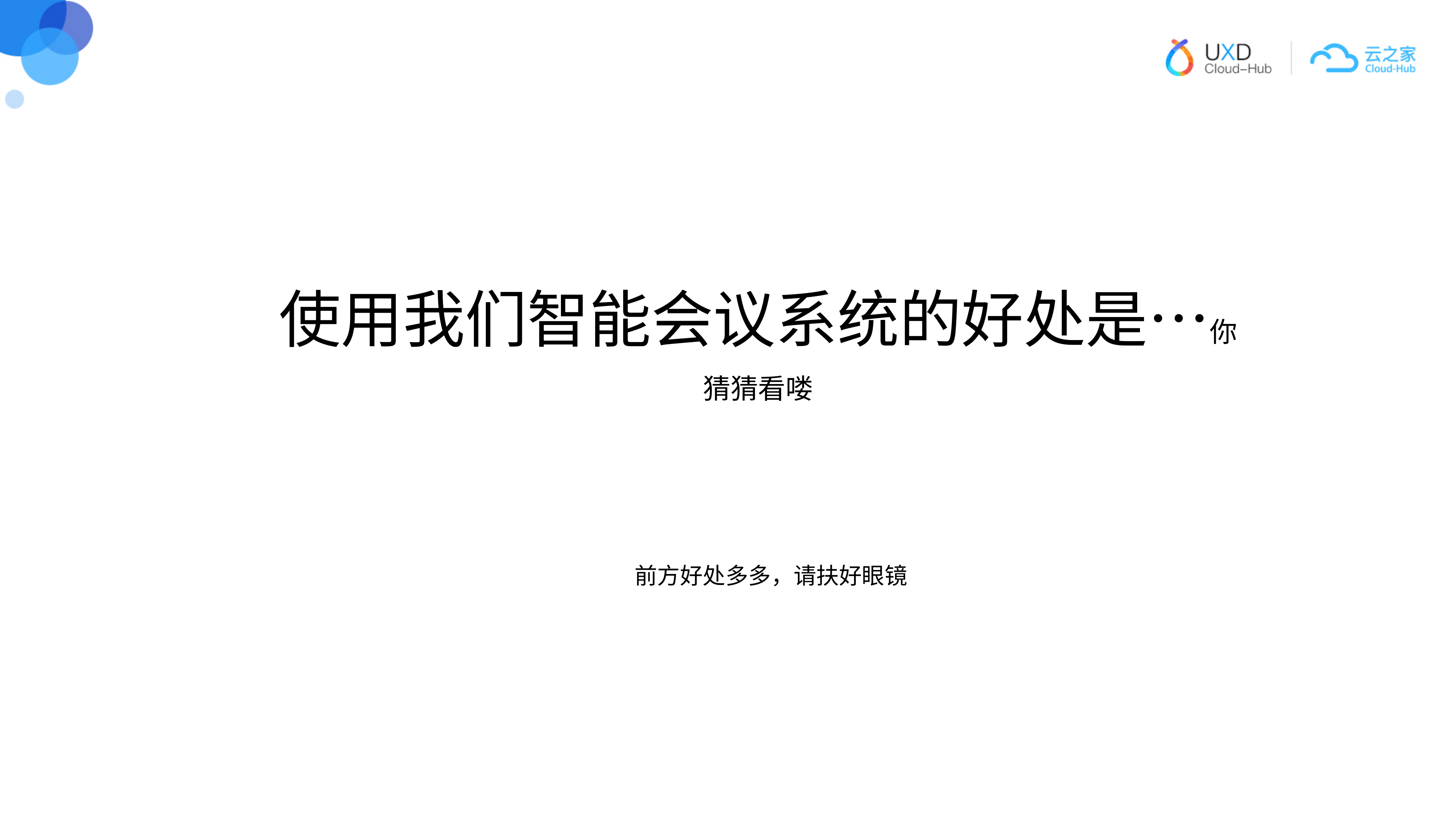

出发点
使用我们智能会议系统的好处是…你猜猜看喽
前方好处多多，请扶好眼镜